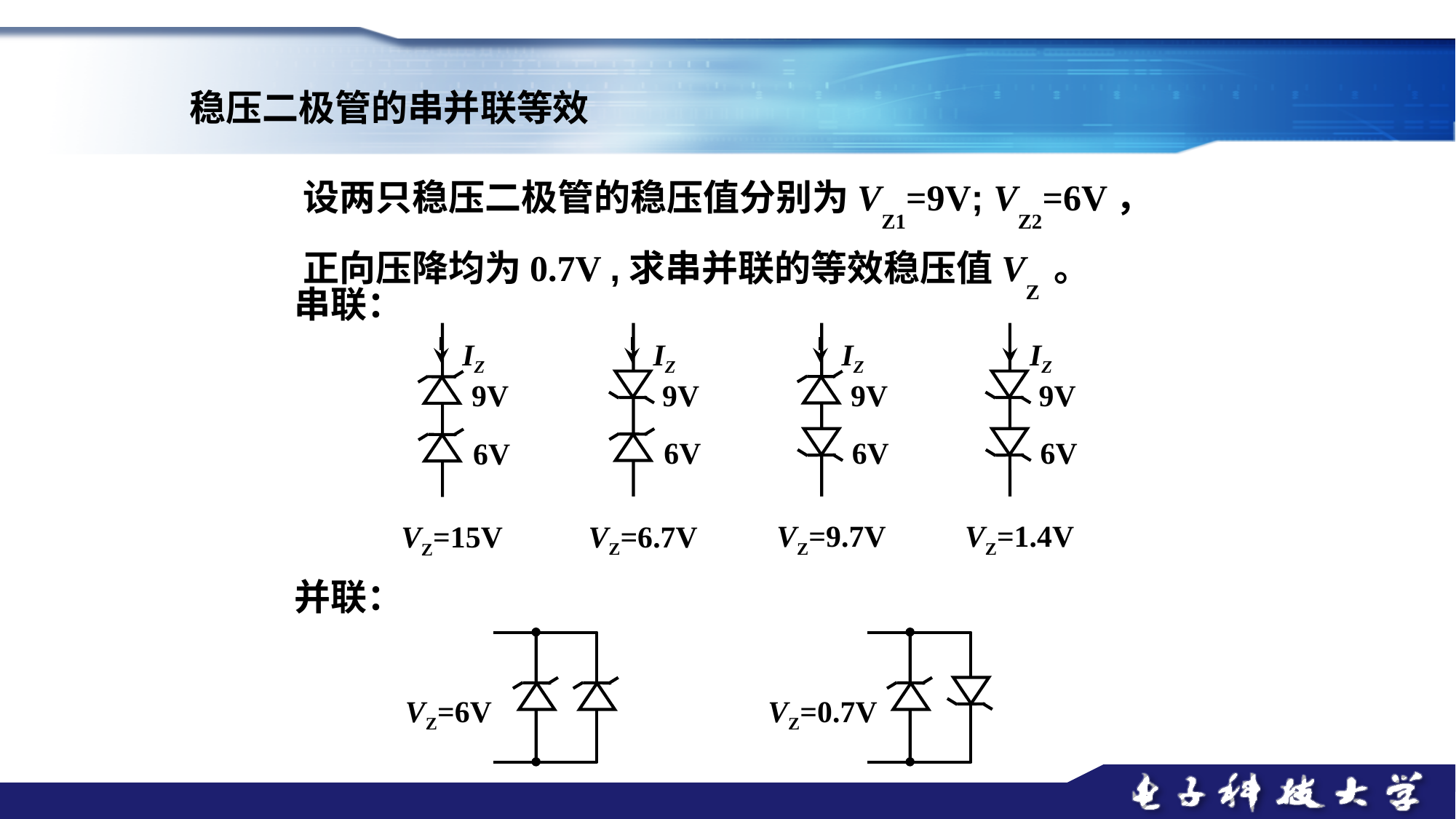

稳压二极管的串并联等效
设两只稳压二极管的稳压值分别为VZ1=9V; VZ2=6V，
正向压降均为0.7V ,求串并联的等效稳压值VZ 。
串联：

IZ

9V

6V

VZ=15V

IZ

9V
6V

VZ=6.7V

IZ

9V
6V

VZ=9.7V

IZ

9V
6V

VZ=1.4V
并联：

VZ=6V

VZ=0.7V